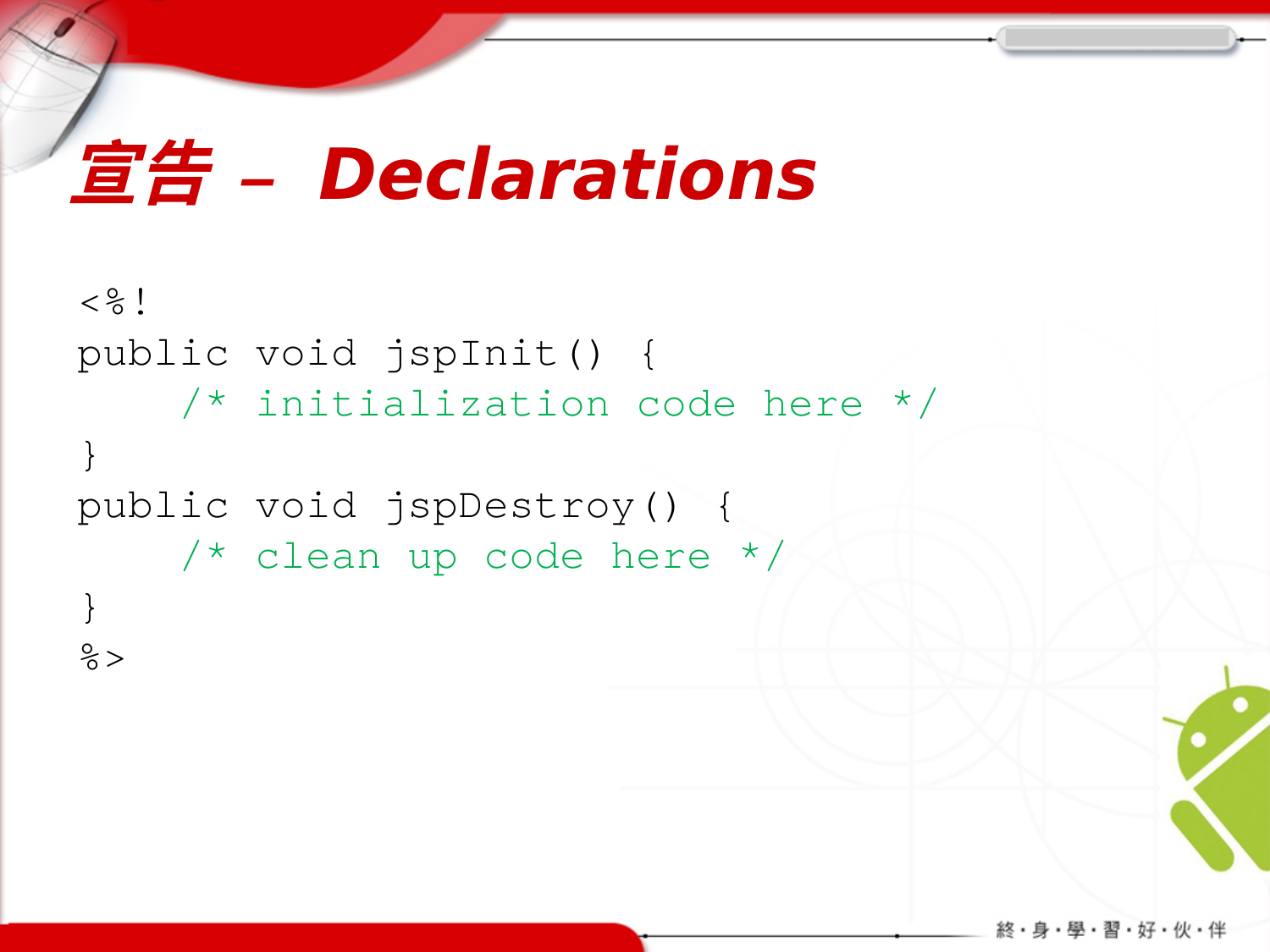

# 宣告 - Declarations
<%!
public void jspInit() {
    /* initialization code here */
}
public void jspDestroy() {
    /* clean up code here */
}
%>